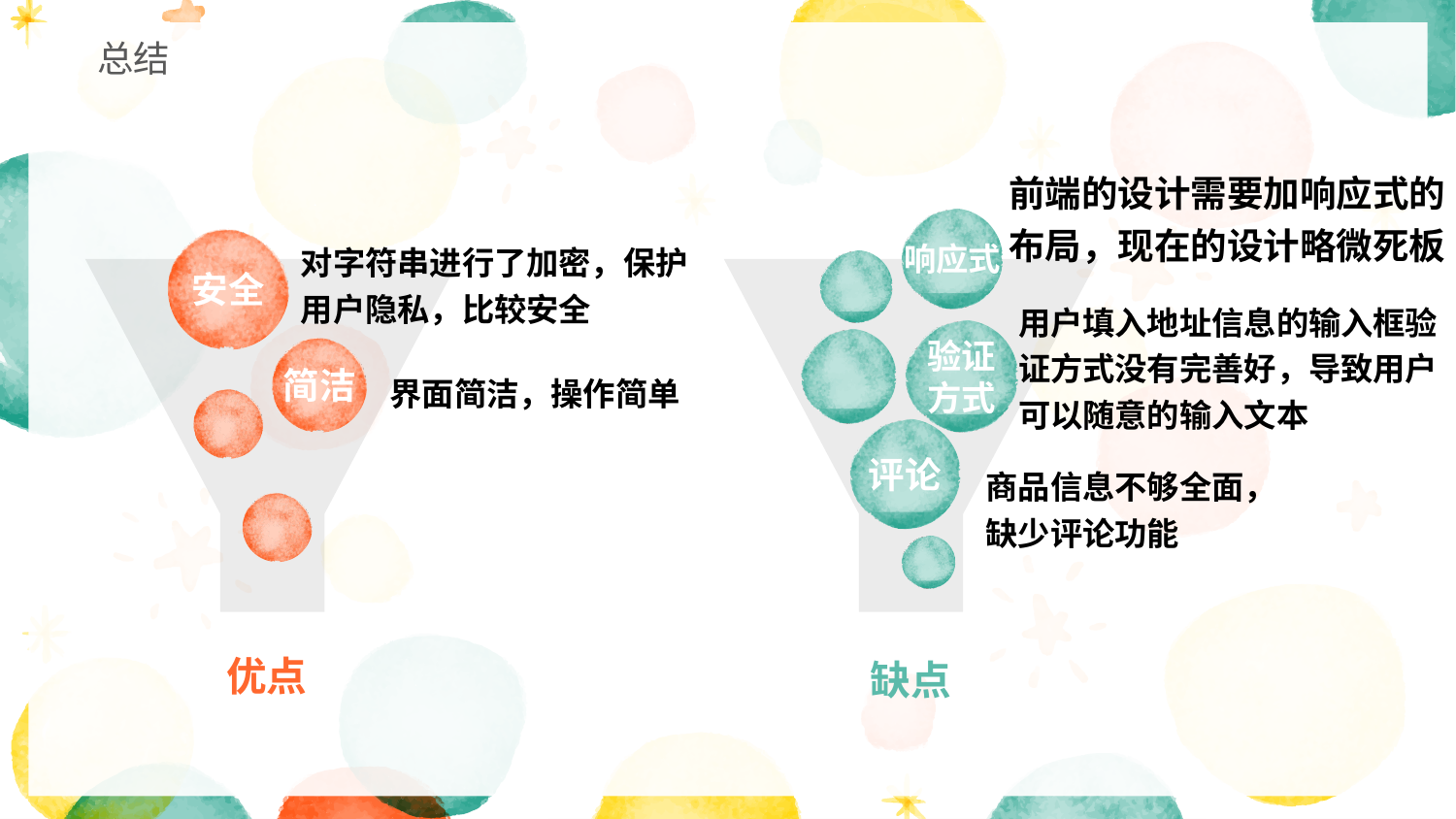

总结
前端的设计需要加响应式的布局，现在的设计略微死板
响应式

验证
方式

评论

安全

简洁

对字符串进行了加密，保护用户隐私，比较安全
用户填入地址信息的输入框验证方式没有完善好，导致用户可以随意的输入文本
界面简洁，操作简单
商品信息不够全面，缺少评论功能
优点
缺点